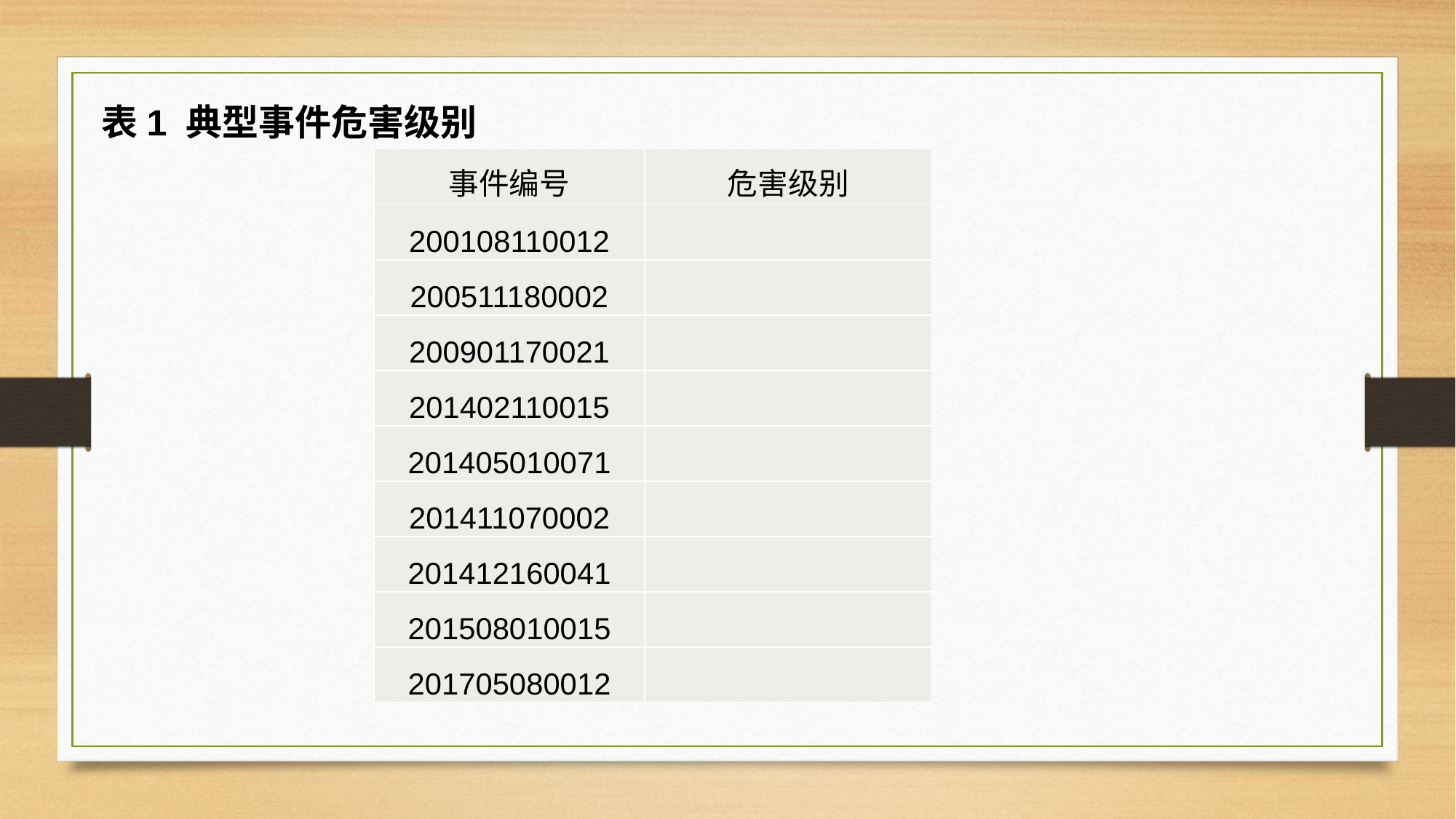

表1 典型事件危害级别
| 事件编号 | 危害级别 |
| --- | --- |
| 200108110012 |  |
| 200511180002 |  |
| 200901170021 |  |
| 201402110015 |  |
| 201405010071 |  |
| 201411070002 |  |
| 201412160041 |  |
| 201508010015 |  |
| 201705080012 |  |